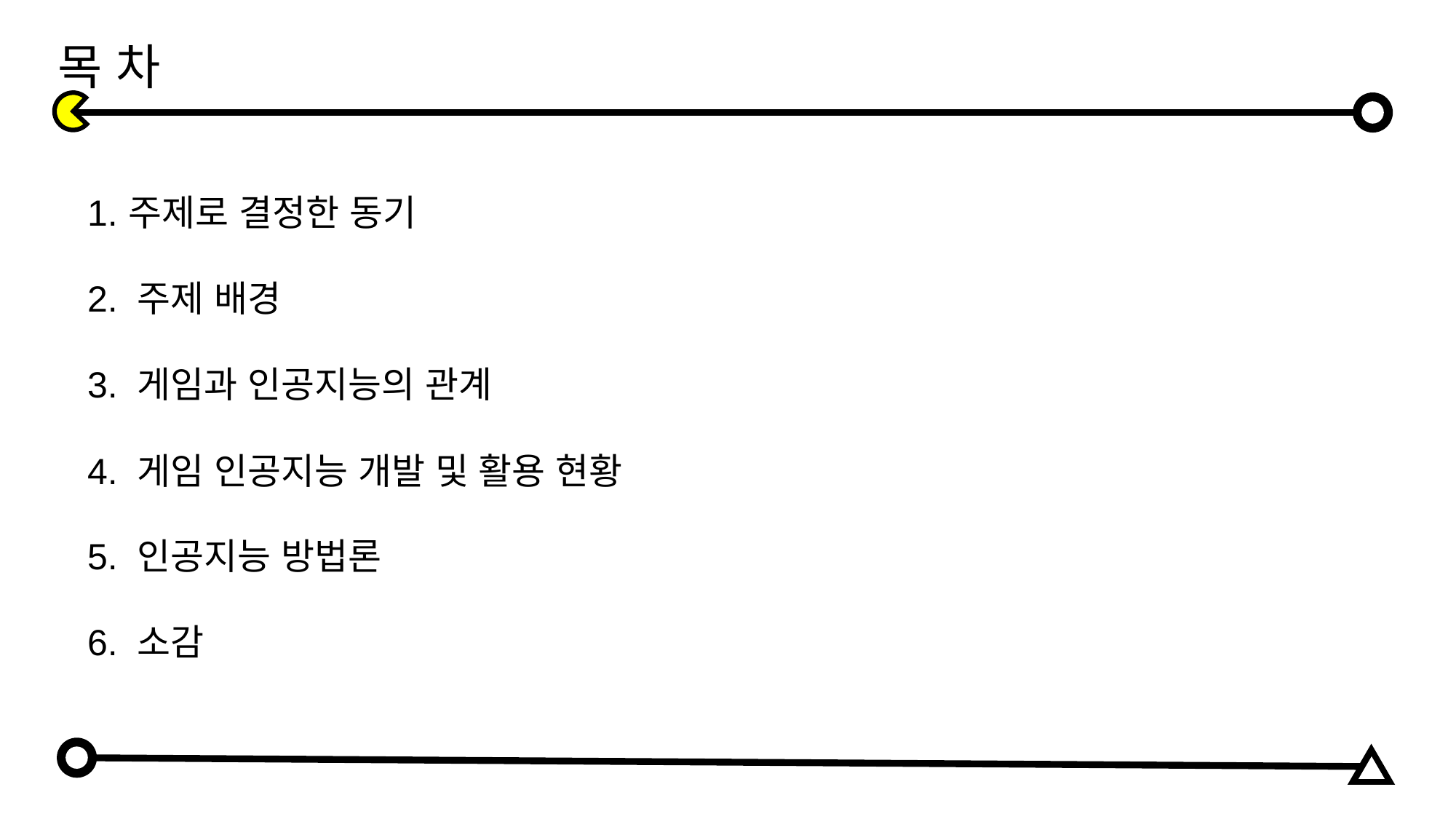

목 차

주제로 결정한 동기
2. 주제 배경
3. 게임과 인공지능의 관계
4. 게임 인공지능 개발 및 활용 현황
5. 인공지능 방법론
6. 소감